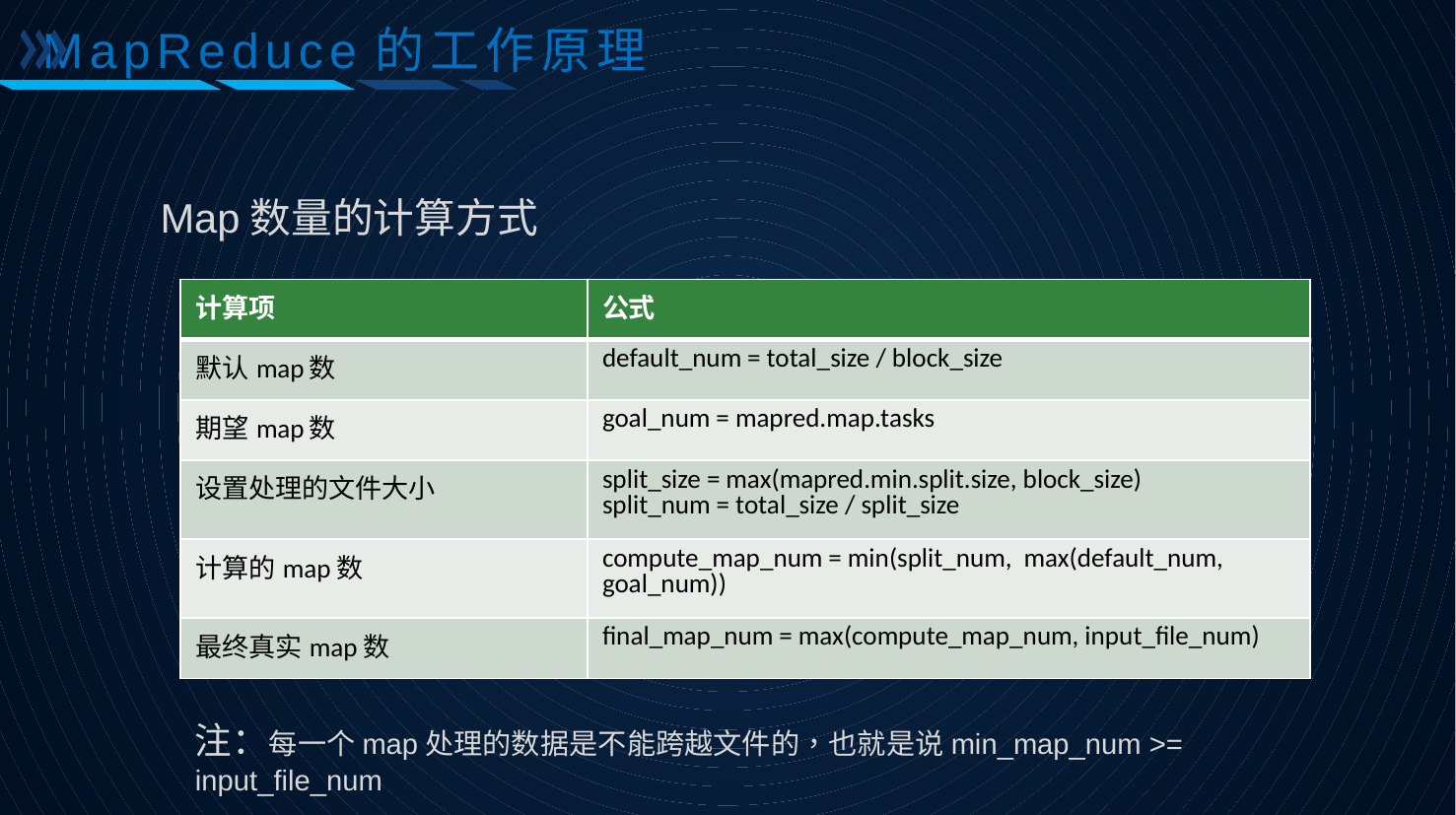

MapReduce的工作原理

Map数量的计算方式

| 计算项 | 公式 |
| --- | --- |
| 默认map数 | default\_num = total\_size / block\_size |
| 期望map数 | goal\_num = mapred.map.tasks |
| 设置处理的文件大小 | split\_size = max(mapred.min.split.size, block\_size) split\_num = total\_size / split\_size |
| 计算的map数 | compute\_map\_num = min(split\_num, max(default\_num, goal\_num)) |
| 最终真实map数 | final\_map\_num = max(compute\_map\_num, input\_file\_num) |
注：每一个map处理的数据是不能跨越文件的，也就是说min_map_num >= input_file_num